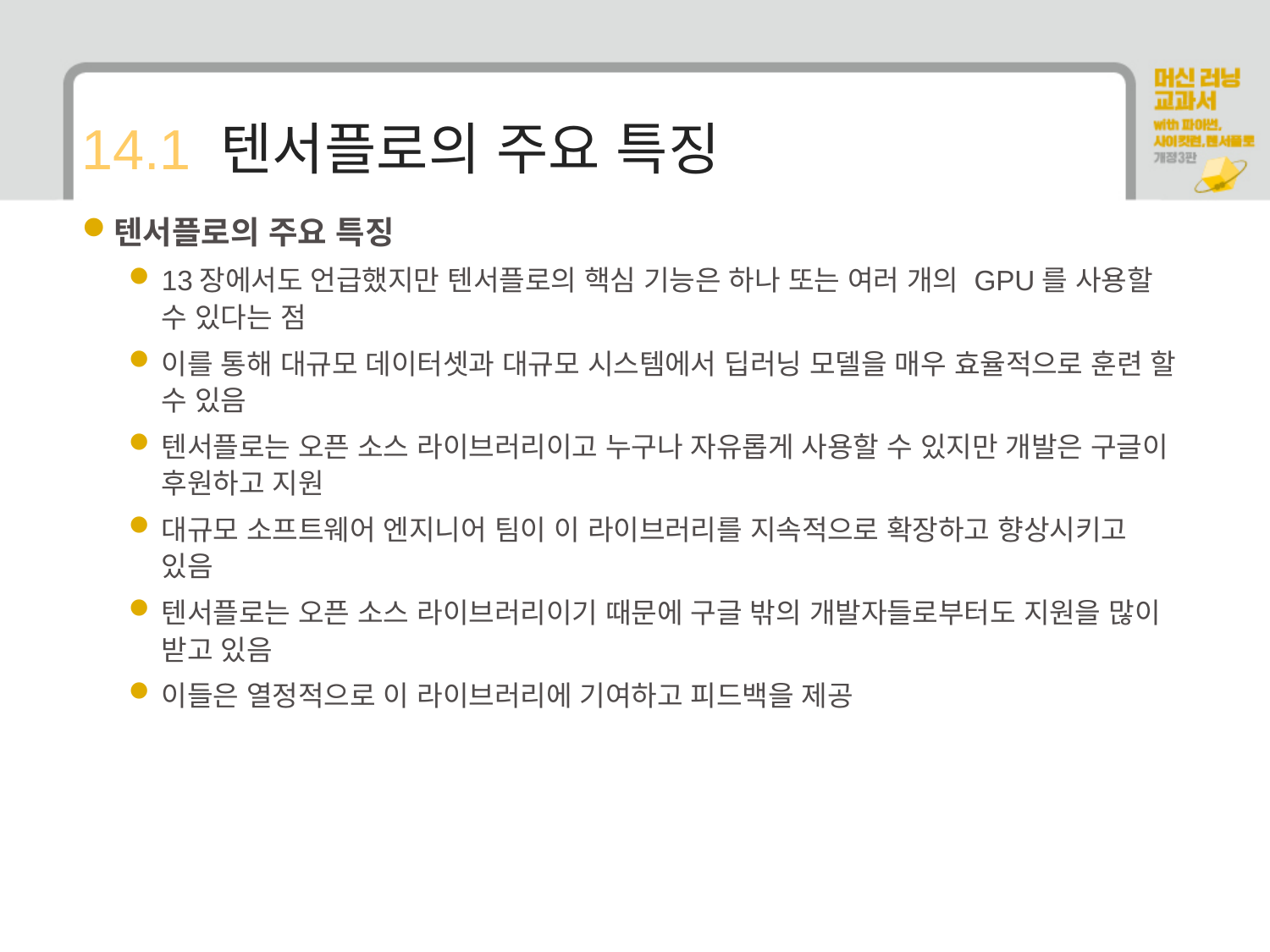

# 14.1 텐서플로의 주요 특징
텐서플로의 주요 특징
13장에서도 언급했지만 텐서플로의 핵심 기능은 하나 또는 여러 개의 GPU를 사용할 수 있다는 점
이를 통해 대규모 데이터셋과 대규모 시스템에서 딥러닝 모델을 매우 효율적으로 훈련 할 수 있음
텐서플로는 오픈 소스 라이브러리이고 누구나 자유롭게 사용할 수 있지만 개발은 구글이 후원하고 지원
대규모 소프트웨어 엔지니어 팀이 이 라이브러리를 지속적으로 확장하고 향상시키고 있음
텐서플로는 오픈 소스 라이브러리이기 때문에 구글 밖의 개발자들로부터도 지원을 많이 받고 있음
이들은 열정적으로 이 라이브러리에 기여하고 피드백을 제공